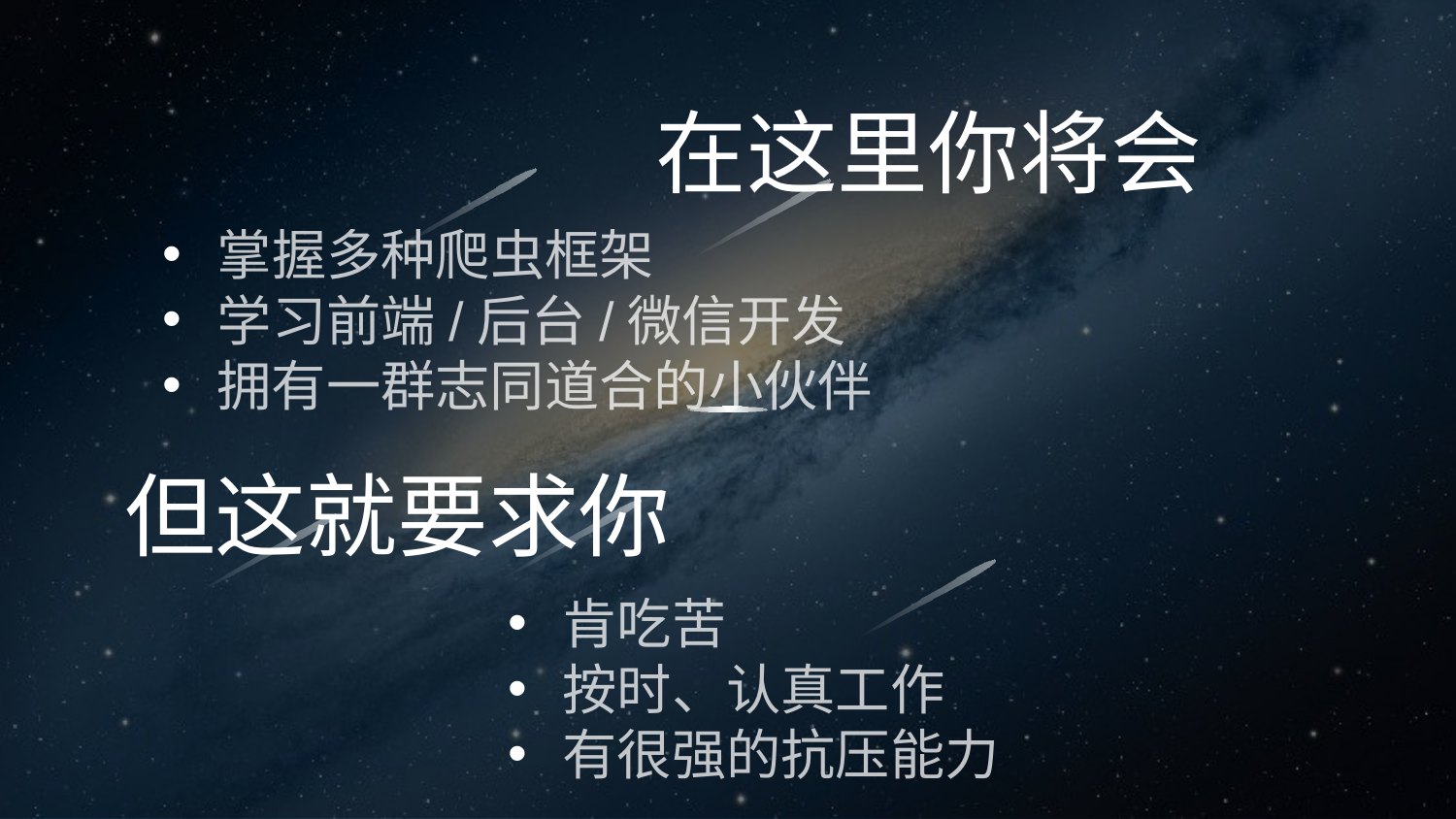

在这里你将会

掌握多种爬虫框架
学习前端/后台/微信开发
拥有一群志同道合的小伙伴

但这就要求你

肯吃苦
按时、认真工作
有很强的抗压能力